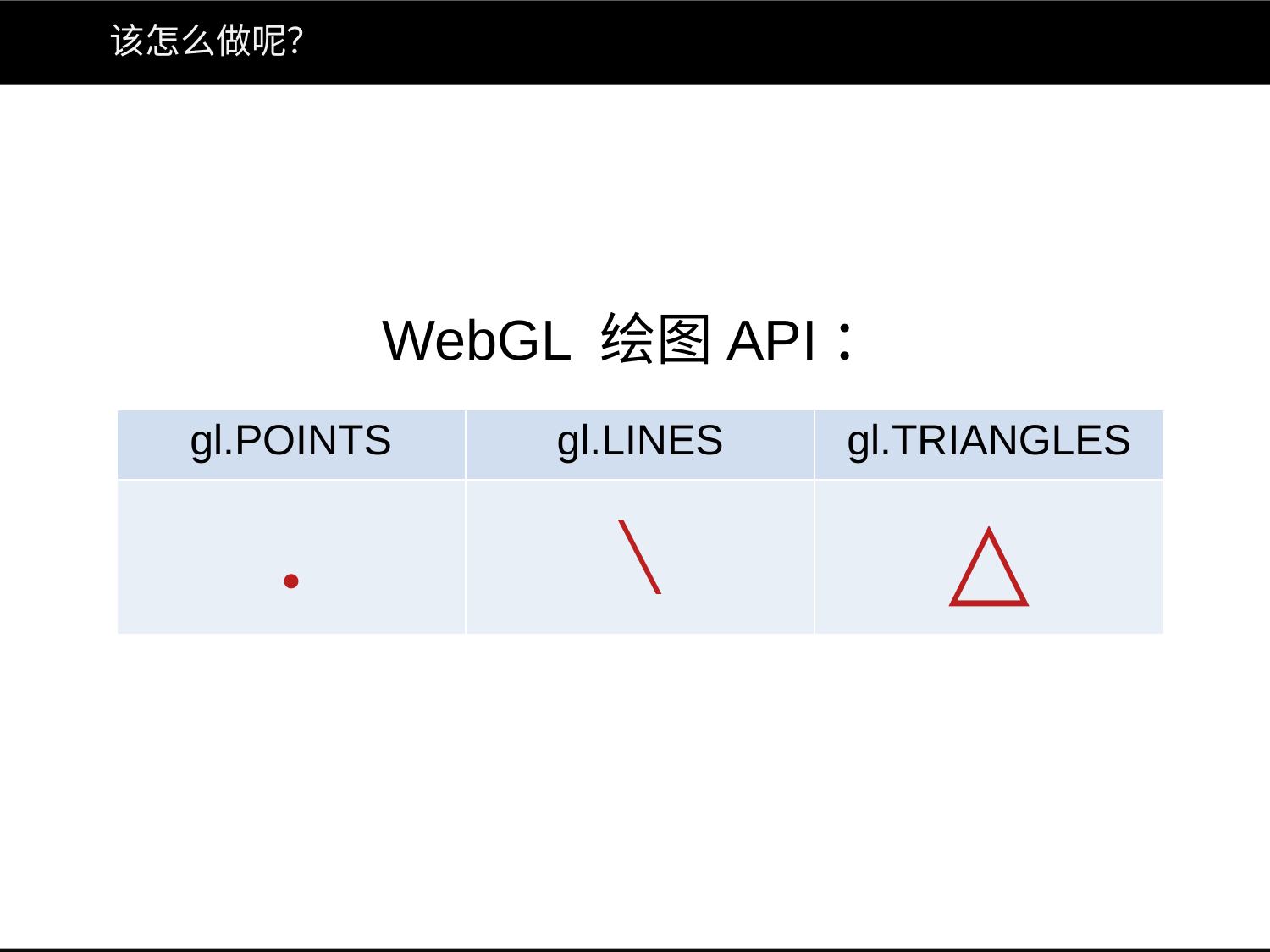

# 该怎么做呢？
WebGL 绘图API：
| gl.POINTS | gl.LINES | gl.TRIANGLES |
| --- | --- | --- |
| ● | ╲ | △ |